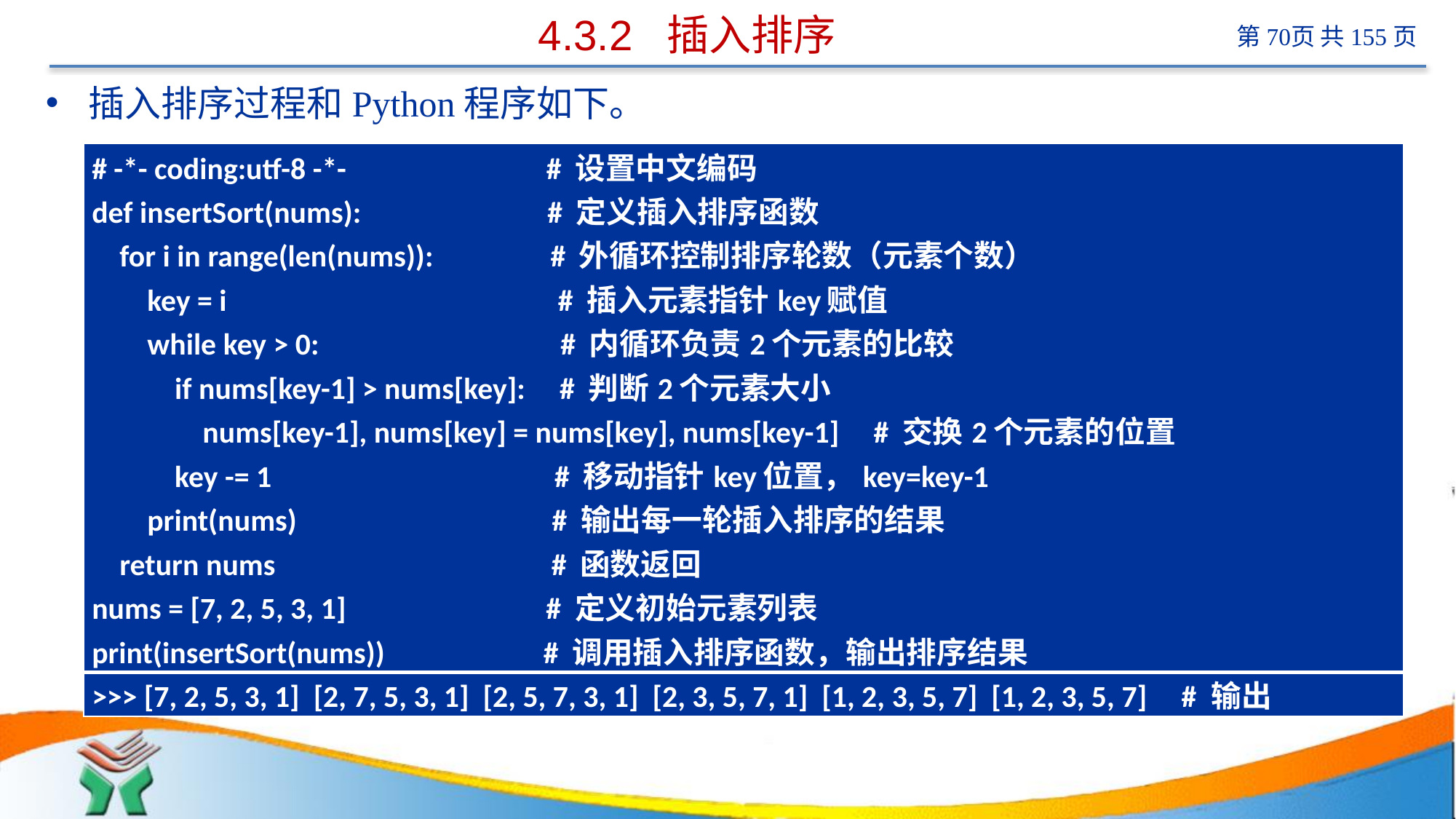

# 4.3.2  插入排序
插入排序过程和Python程序如下。

| # -\*- coding:utf-8 -\*- # 设置中文编码 def insertSort(nums): # 定义插入排序函数 for i in range(len(nums)): # 外循环控制排序轮数（元素个数） key = i # 插入元素指针key赋值 while key > 0: # 内循环负责2个元素的比较 if nums[key-1] > nums[key]: # 判断2个元素大小 nums[key-1], nums[key] = nums[key], nums[key-1] # 交换2个元素的位置 key -= 1 # 移动指针key位置，key=key-1 print(nums) # 输出每一轮插入排序的结果 return nums # 函数返回 nums = [7, 2, 5, 3, 1] # 定义初始元素列表 print(insertSort(nums)) # 调用插入排序函数，输出排序结果 |
| --- |
| >>> [7, 2, 5, 3, 1] [2, 7, 5, 3, 1] [2, 5, 7, 3, 1] [2, 3, 5, 7, 1] [1, 2, 3, 5, 7] [1, 2, 3, 5, 7] # 输出 |